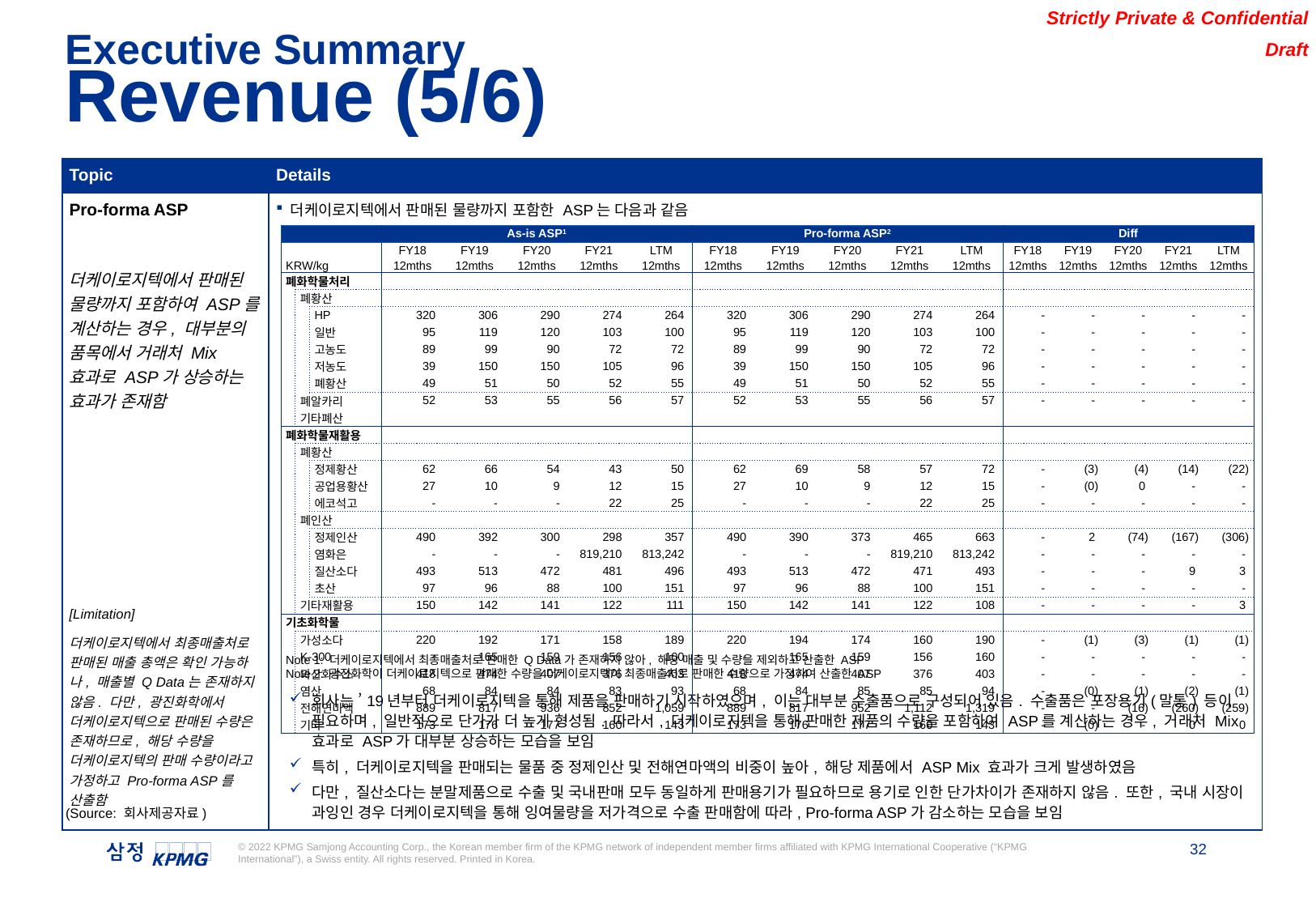

Executive Summary
Revenue (5/6)
| Topic | Details |
| --- | --- |
| Pro-forma ASP 더케이로지텍에서 판매된 물량까지 포함하여 ASP를 계산하는 경우, 대부분의 품목에서 거래처 Mix 효과로 ASP가 상승하는 효과가 존재함 [Limitation] 더케이로지텍에서 최종매출처로 판매된 매출 총액은 확인 가능하나, 매출별 Q Data는 존재하지 않음. 다만, 광진화학에서 더케이로지텍으로 판매된 수량은 존재하므로, 해당 수량을 더케이로지텍의 판매 수량이라고 가정하고 Pro-forma ASP를 산출함 | 더케이로지텍에서 판매된 물량까지 포함한 ASP는 다음과 같음 회사는 ’19년부터 더케이로지텍을 통해 제품을 판매하기 시작하였으며, 이는 대부분 수출품으로 구성되어 있음. 수출품은 포장용기(말통) 등이 필요하며, 일반적으로 단가가 더 높게 형성됨. 따라서, 더케이로지텍을 통해 판매한 제품의 수량을 포함하여 ASP를 계산하는 경우, 거래처 Mix 효과로 ASP가 대부분 상승하는 모습을 보임 특히, 더케이로지텍을 판매되는 물품 중 정제인산 및 전해연마액의 비중이 높아, 해당 제품에서 ASP Mix 효과가 크게 발생하였음 다만, 질산소다는 분말제품으로 수출 및 국내판매 모두 동일하게 판매용기가 필요하므로 용기로 인한 단가차이가 존재하지 않음. 또한, 국내 시장이 과잉인 경우 더케이로지텍을 통해 잉여물량을 저가격으로 수출 판매함에 따라, Pro-forma ASP가 감소하는 모습을 보임 |
|  |  |  | As-is ASP1 |  |  |  |  | Pro-forma ASP2 |  |  |  |  | Diff |  |  |  |  |
| --- | --- | --- | --- | --- | --- | --- | --- | --- | --- | --- | --- | --- | --- | --- | --- | --- | --- |
|  |  |  | FY18 | FY19 | FY20 | FY21 | LTM | FY18 | FY19 | FY20 | FY21 | LTM | FY18 | FY19 | FY20 | FY21 | LTM |
| KRW/kg |  |  | 12mths | 12mths | 12mths | 12mths | 12mths | 12mths | 12mths | 12mths | 12mths | 12mths | 12mths | 12mths | 12mths | 12mths | 12mths |
| 폐화학물처리 |  |  |  |  |  |  |  |  |  |  |  |  |  |  |  |  |  |
|  | 폐황산 |  |  |  |  |  |  |  |  |  |  |  |  |  |  |  |  |
|  |  | HP | 320 | 306 | 290 | 274 | 264 | 320 | 306 | 290 | 274 | 264 | - | - | - | - | - |
|  |  | 일반 | 95 | 119 | 120 | 103 | 100 | 95 | 119 | 120 | 103 | 100 | - | - | - | - | - |
|  |  | 고농도 | 89 | 99 | 90 | 72 | 72 | 89 | 99 | 90 | 72 | 72 | - | - | - | - | - |
|  |  | 저농도 | 39 | 150 | 150 | 105 | 96 | 39 | 150 | 150 | 105 | 96 | - | - | - | - | - |
|  |  | 폐황산 | 49 | 51 | 50 | 52 | 55 | 49 | 51 | 50 | 52 | 55 | - | - | - | - | - |
|  | 폐알카리 |  | 52 | 53 | 55 | 56 | 57 | 52 | 53 | 55 | 56 | 57 | - | - | - | - | - |
|  | 기타폐산 |  |  |  |  |  |  |  |  |  |  |  |  |  |  |  |  |
| 폐화학물재활용 |  |  |  |  |  |  |  |  |  |  |  |  |  |  |  |  |  |
|  | 폐황산 |  |  |  |  |  |  |  |  |  |  |  |  |  |  |  |  |
|  |  | 정제황산 | 62 | 66 | 54 | 43 | 50 | 62 | 69 | 58 | 57 | 72 | - | (3) | (4) | (14) | (22) |
|  |  | 공업용황산 | 27 | 10 | 9 | 12 | 15 | 27 | 10 | 9 | 12 | 15 | - | (0) | 0 | - | - |
|  |  | 에코석고 | - | - | - | 22 | 25 | - | - | - | 22 | 25 | - | - | - | - | - |
|  | 폐인산 |  |  |  |  |  |  |  |  |  |  |  |  |  |  |  |  |
|  |  | 정제인산 | 490 | 392 | 300 | 298 | 357 | 490 | 390 | 373 | 465 | 663 | - | 2 | (74) | (167) | (306) |
|  |  | 염화은 | - | - | - | 819,210 | 813,242 | - | - | - | 819,210 | 813,242 | - | - | - | - | - |
|  |  | 질산소다 | 493 | 513 | 472 | 481 | 496 | 493 | 513 | 472 | 471 | 493 | - | - | - | 9 | 3 |
|  |  | 초산 | 97 | 96 | 88 | 100 | 151 | 97 | 96 | 88 | 100 | 151 | - | - | - | - | - |
|  | 기타재활용 |  | 150 | 142 | 141 | 122 | 111 | 150 | 142 | 141 | 122 | 108 | - | - | - | - | 3 |
| 기초화학물 |  |  |  |  |  |  |  |  |  |  |  |  |  |  |  |  |  |
|  | 가성소다 |  | 220 | 192 | 171 | 158 | 189 | 220 | 194 | 174 | 160 | 190 | - | (1) | (3) | (1) | (1) |
|  | K-300 |  | - | 165 | 159 | 156 | 160 | - | 165 | 159 | 156 | 160 | - | - | - | - | - |
|  | 과산화수소 |  | 418 | 474 | 407 | 376 | 403 | 418 | 474 | 407 | 376 | 403 | - | - | - | - | - |
|  | 염산 |  | 68 | 84 | 84 | 83 | 93 | 68 | 84 | 85 | 85 | 94 | - | (0) | (1) | (2) | (1) |
|  | 전해연마액 |  | 889 | 817 | 936 | 852 | 1,059 | 889 | 817 | 952 | 1,112 | 1,319 | - | - | (16) | (260) | (259) |
|  | 기타 |  | 173 | 176 | 177 | 160 | 143 | 173 | 176 | 177 | 160 | 143 | - | (0) | - | 0 | 0 |
Note 1: 더케이로지텍에서 최종매출처로 판매한 Q Data가 존재하지 않아, 해당 매출 및 수량을 제외하고 산출한 ASP
Note 2: 광진화학이 더케이로지텍으로 판매한 수량을 더케이로지텍이 최종매출처로 판매한 수량으로 가정하여 산출한 ASP
(Source: 회사제공자료)